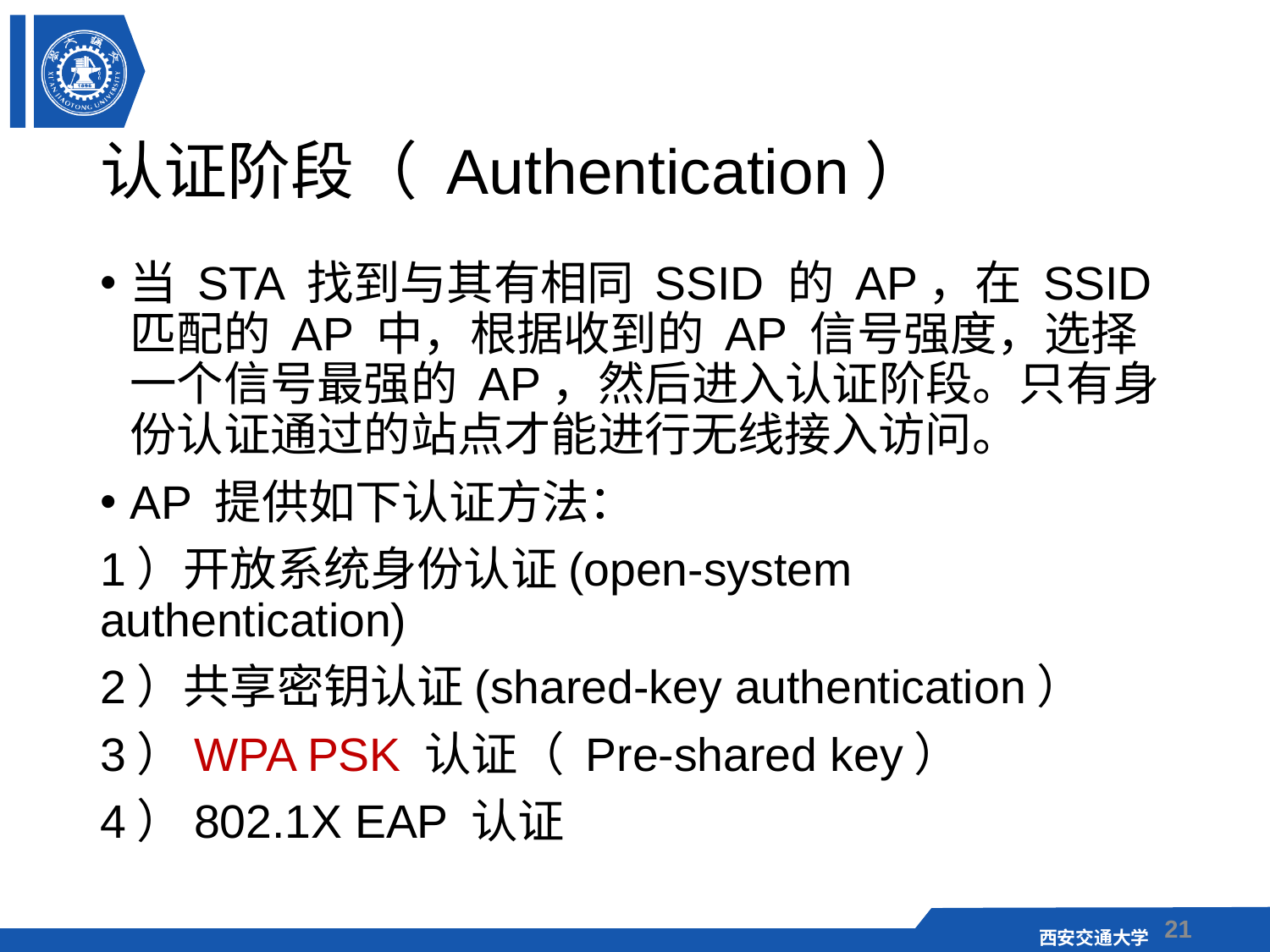

# 认证阶段（ Authentication）
当 STA 找到与其有相同 SSID 的 AP，在 SSID 匹配的 AP 中，根据收到的 AP 信号强度，选择一个信号最强的 AP，然后进入认证阶段。只有身份认证通过的站点才能进行无线接入访问。
AP 提供如下认证方法：
1）开放系统身份认证(open-system authentication)
2）共享密钥认证(shared-key authentication）
3）WPA PSK 认证（ Pre-shared key）
4）802.1X EAP 认证

21